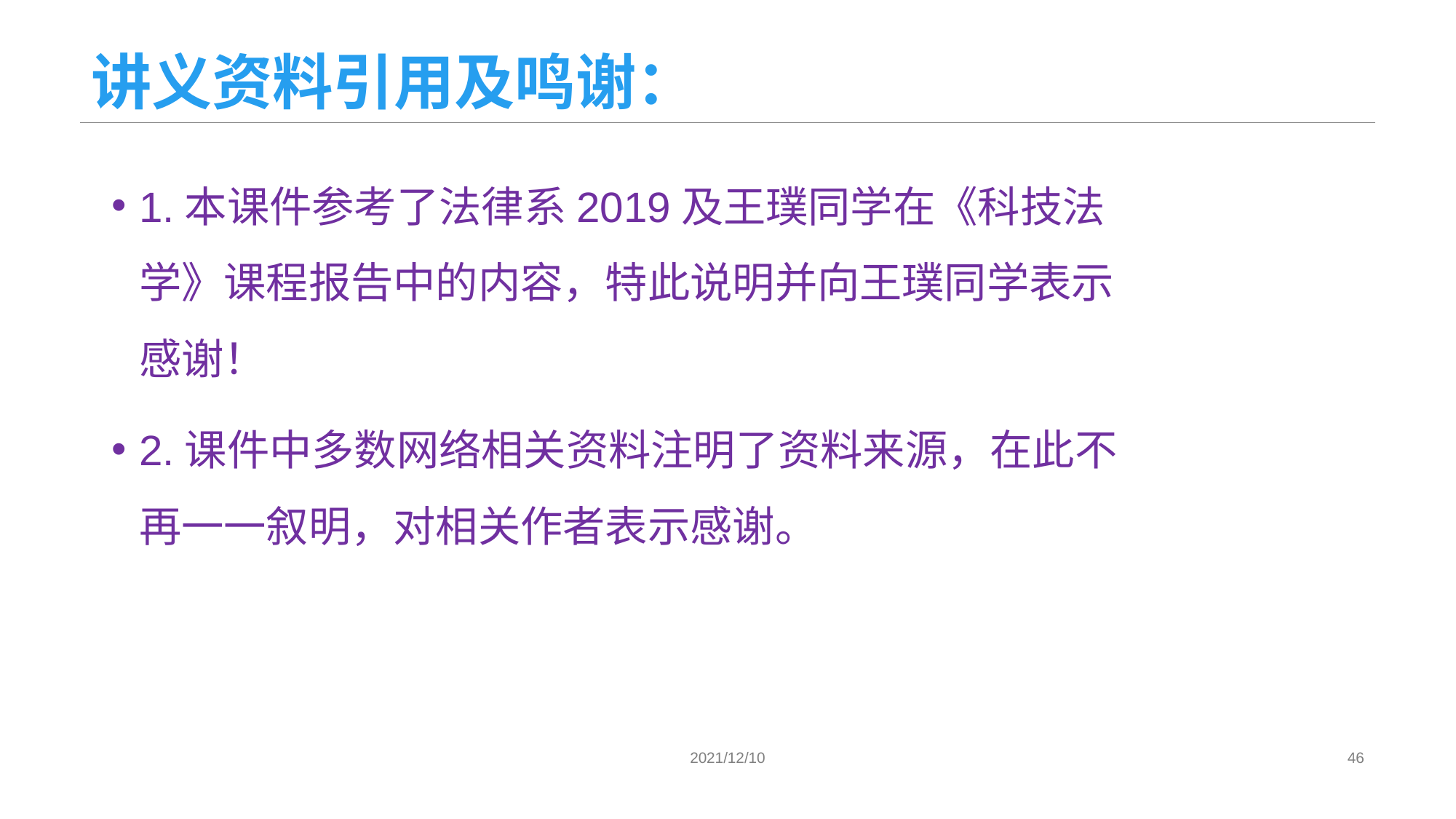

# 讲义资料引用及鸣谢：
1.本课件参考了法律系2019及王璞同学在《科技法学》课程报告中的内容，特此说明并向王璞同学表示感谢！
2.课件中多数网络相关资料注明了资料来源，在此不再一一叙明，对相关作者表示感谢。

2021/12/10
46